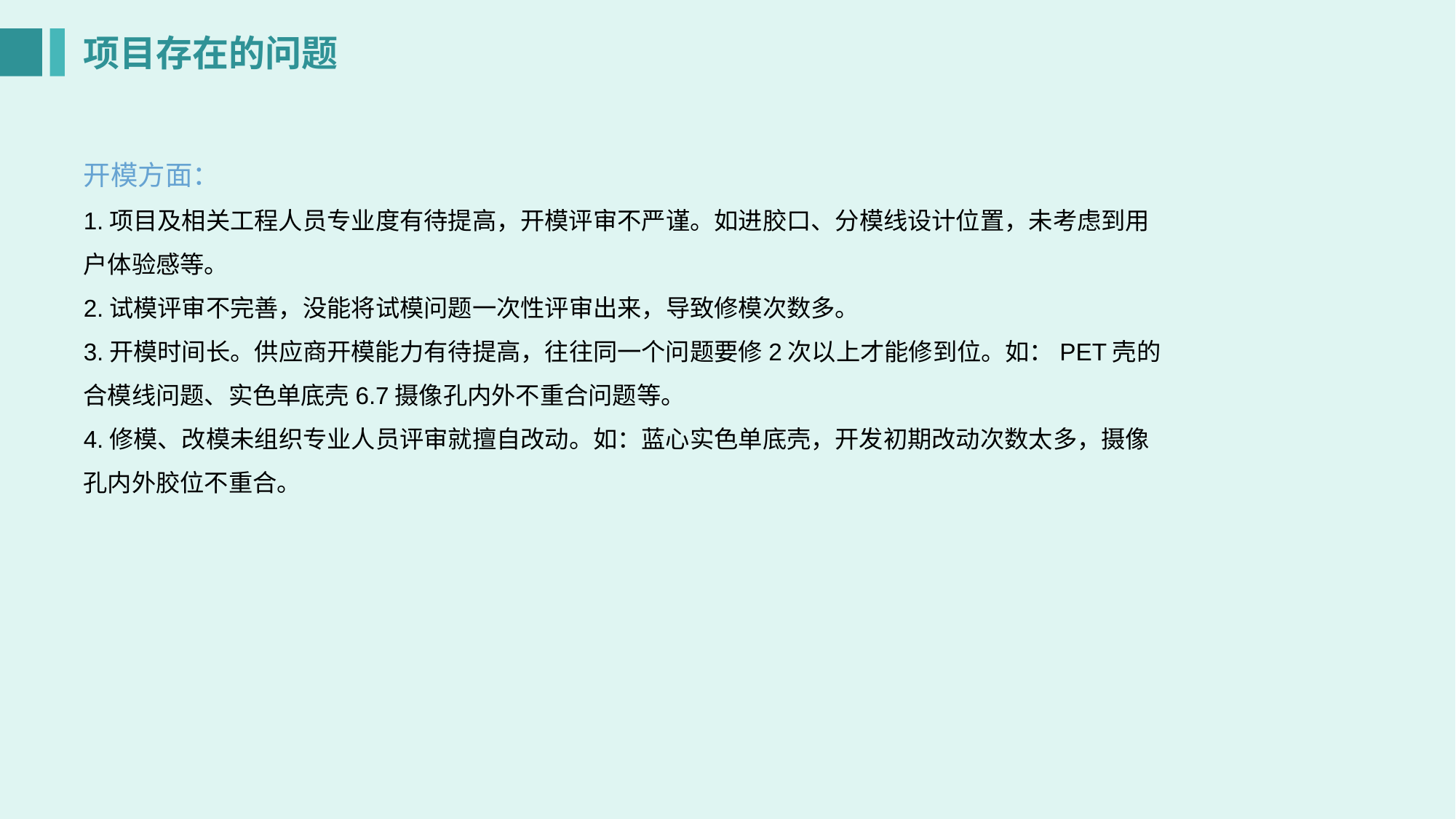

项目存在的问题

开模方面：
1.项目及相关工程人员专业度有待提高，开模评审不严谨。如进胶口、分模线设计位置，未考虑到用户体验感等。
2.试模评审不完善，没能将试模问题一次性评审出来，导致修模次数多。
3.开模时间长。供应商开模能力有待提高，往往同一个问题要修2次以上才能修到位。如：PET壳的合模线问题、实色单底壳6.7摄像孔内外不重合问题等。
4.修模、改模未组织专业人员评审就擅自改动。如：蓝心实色单底壳，开发初期改动次数太多，摄像孔内外胶位不重合。